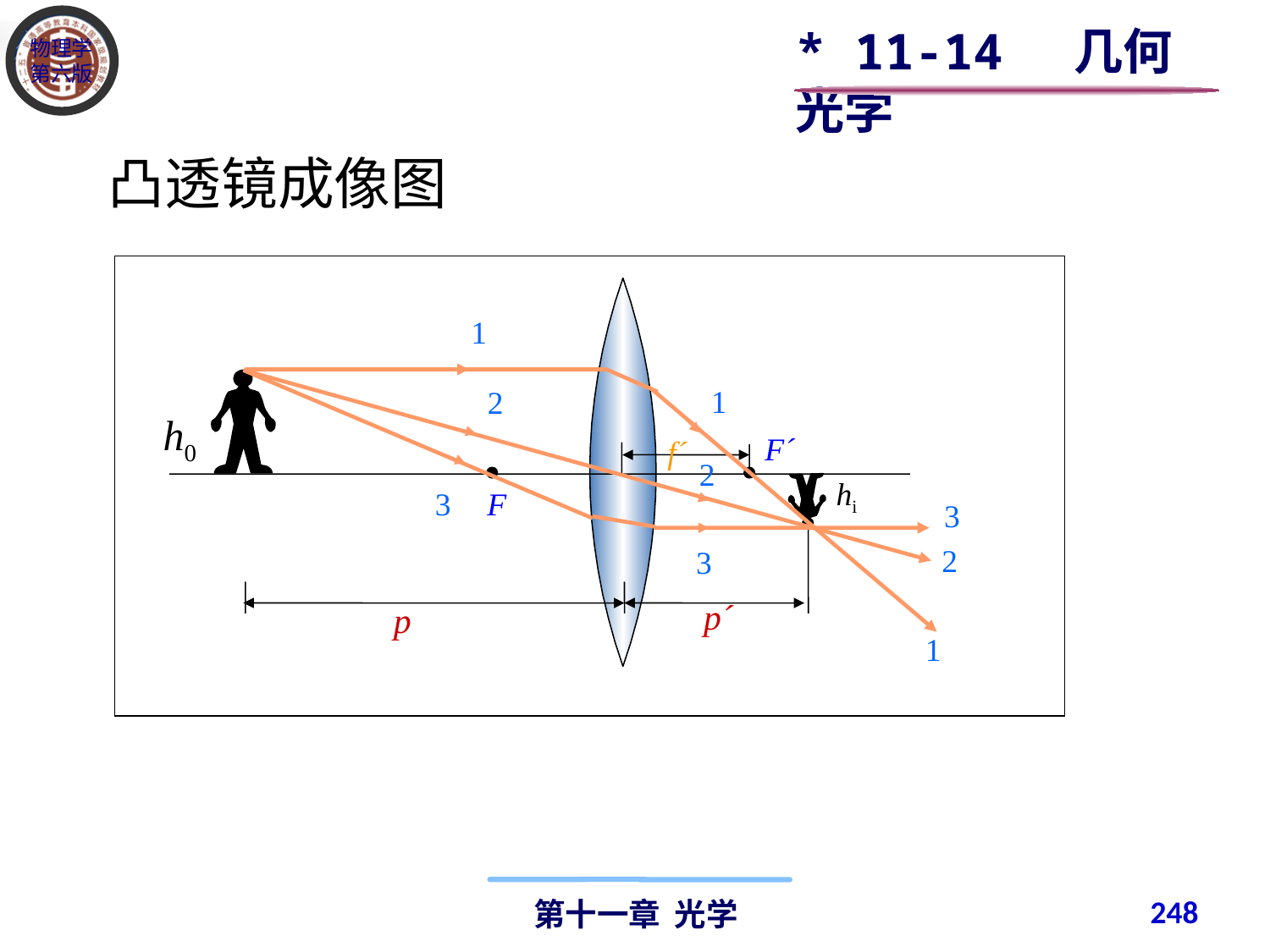

* 11-14  几何光学

凸透镜成像图

1

1
1

2
2
2

3
3

3
h0
F´
f´

hi

F

p´

p

248